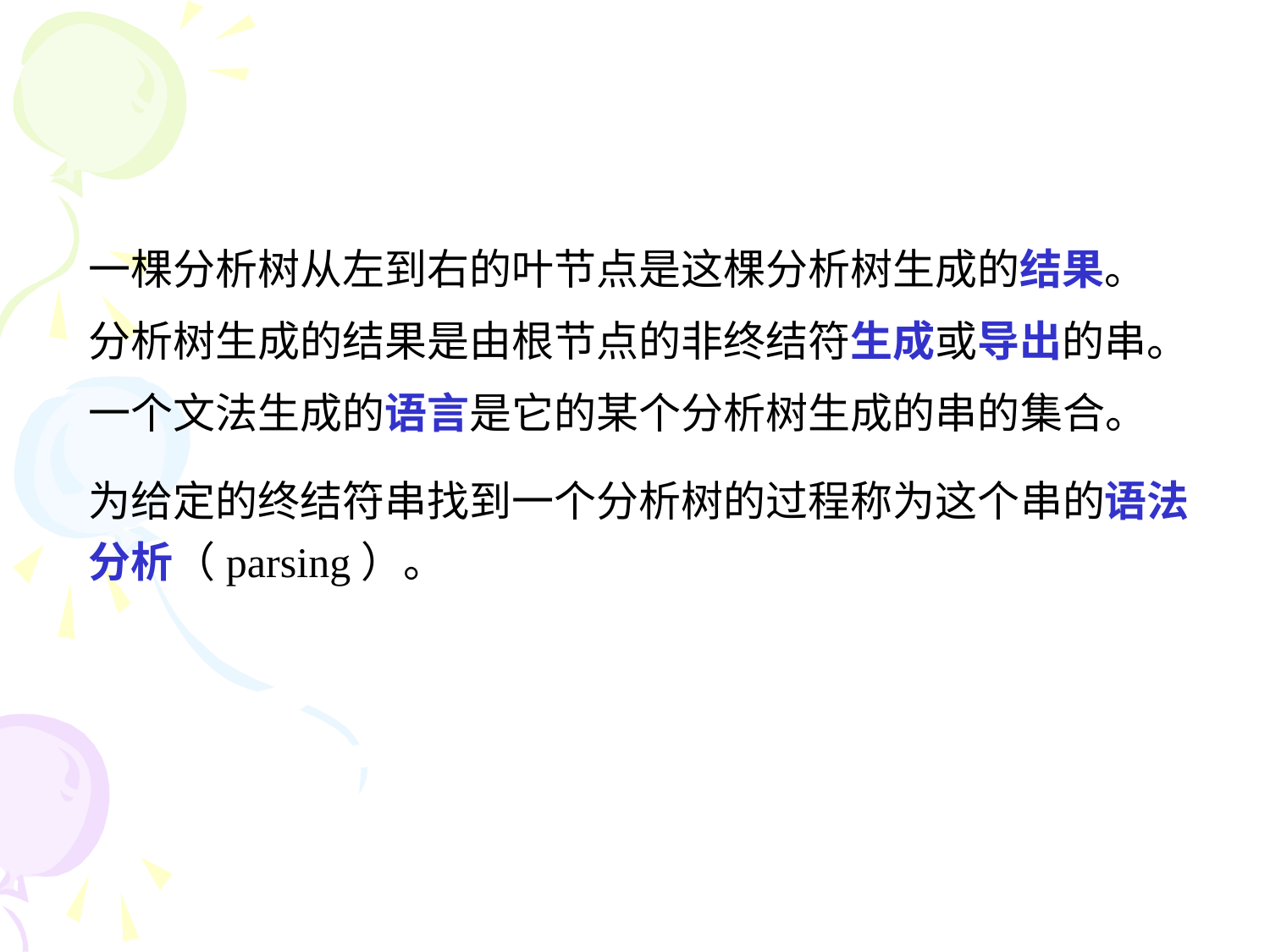

一棵分析树从左到右的叶节点是这棵分析树生成的结果。
分析树生成的结果是由根节点的非终结符生成或导出的串。
一个文法生成的语言是它的某个分析树生成的串的集合。
为给定的终结符串找到一个分析树的过程称为这个串的语法分析（parsing）。
22